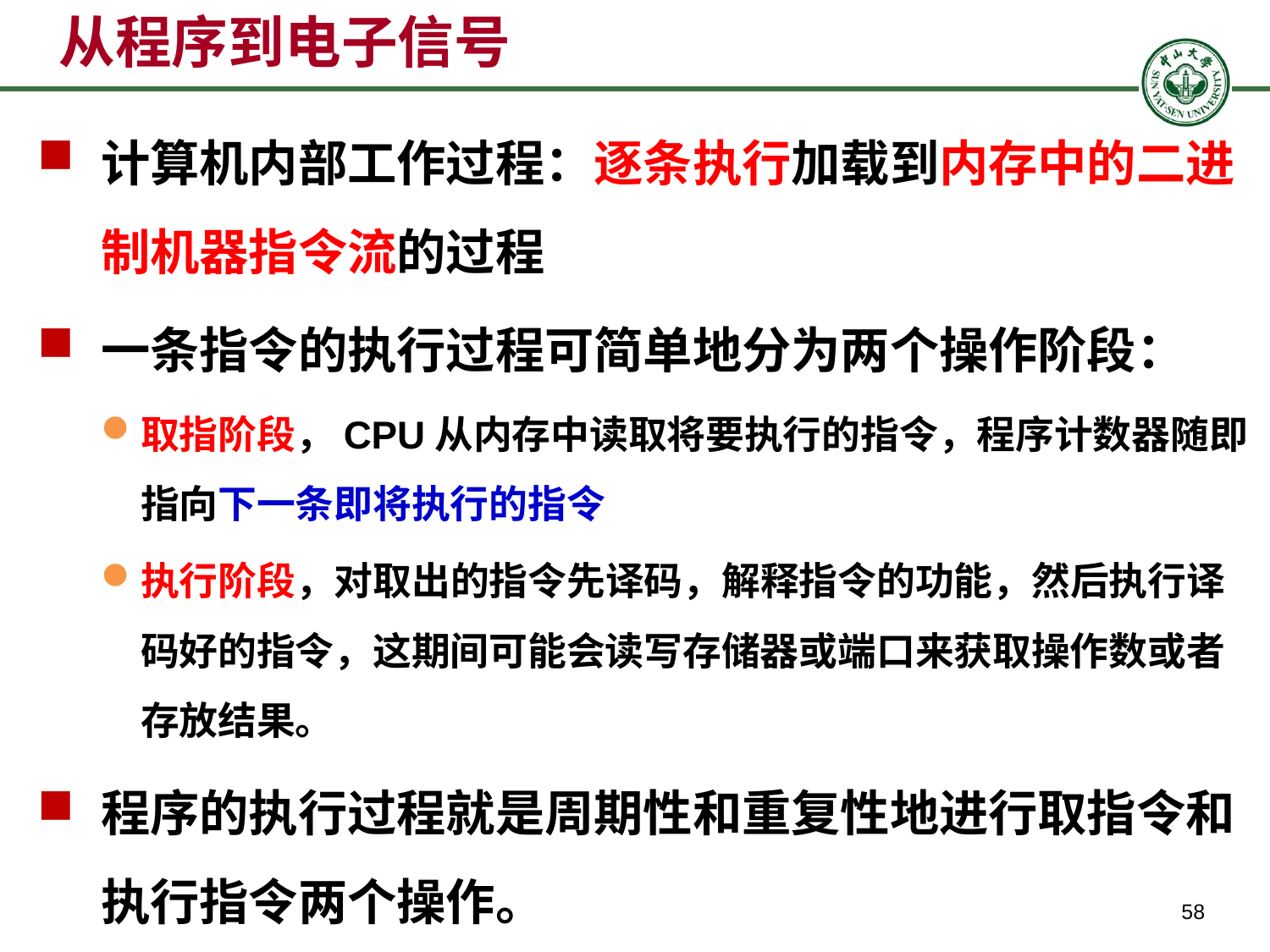

# 从程序到电子信号
计算机内部工作过程：逐条执行加载到内存中的二进制机器指令流的过程
一条指令的执行过程可简单地分为两个操作阶段：
取指阶段，CPU从内存中读取将要执行的指令，程序计数器随即指向下一条即将执行的指令
执行阶段，对取出的指令先译码，解释指令的功能，然后执行译码好的指令，这期间可能会读写存储器或端口来获取操作数或者存放结果。
程序的执行过程就是周期性和重复性地进行取指令和执行指令两个操作。